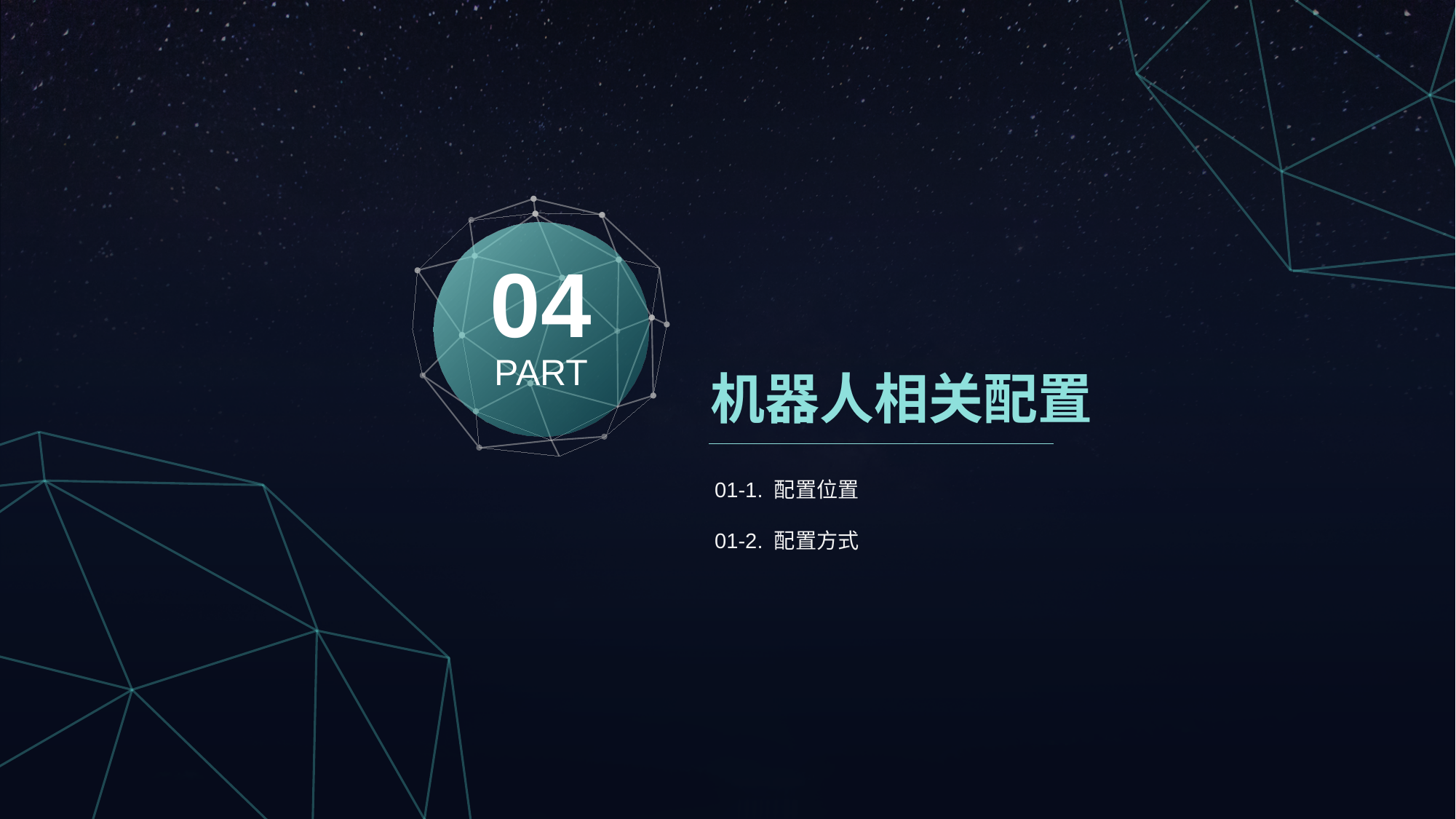

04
PART
机器人相关配置

01-1. 配置位置
01-2. 配置方式